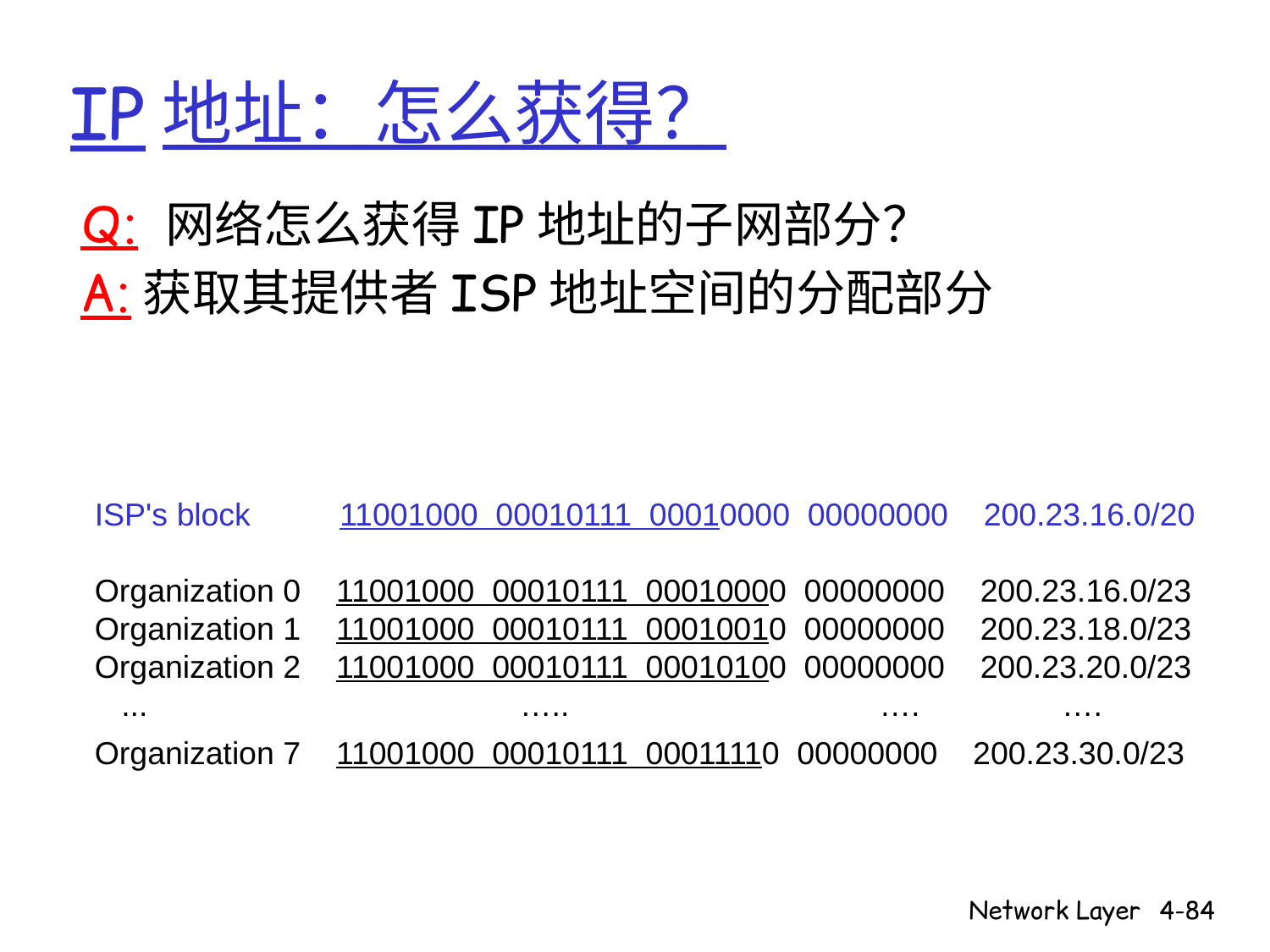

# IP地址：怎么获得？
Q: 网络怎么获得IP地址的子网部分？
A:获取其提供者ISP地址空间的分配部分
ISP's block          11001000  00010111  00010000  00000000    200.23.16.0/20

Organization 0    11001000  00010111  00010000  00000000    200.23.16.0/23
Organization 1    11001000  00010111  00010010  00000000    200.23.18.0/23
Organization 2    11001000  00010111  00010100  00000000    200.23.20.0/23
   ...                                          …..                                   ….                ….
Organization 7    11001000  00010111  00011110  00000000    200.23.30.0/23

Network Layer
4-84